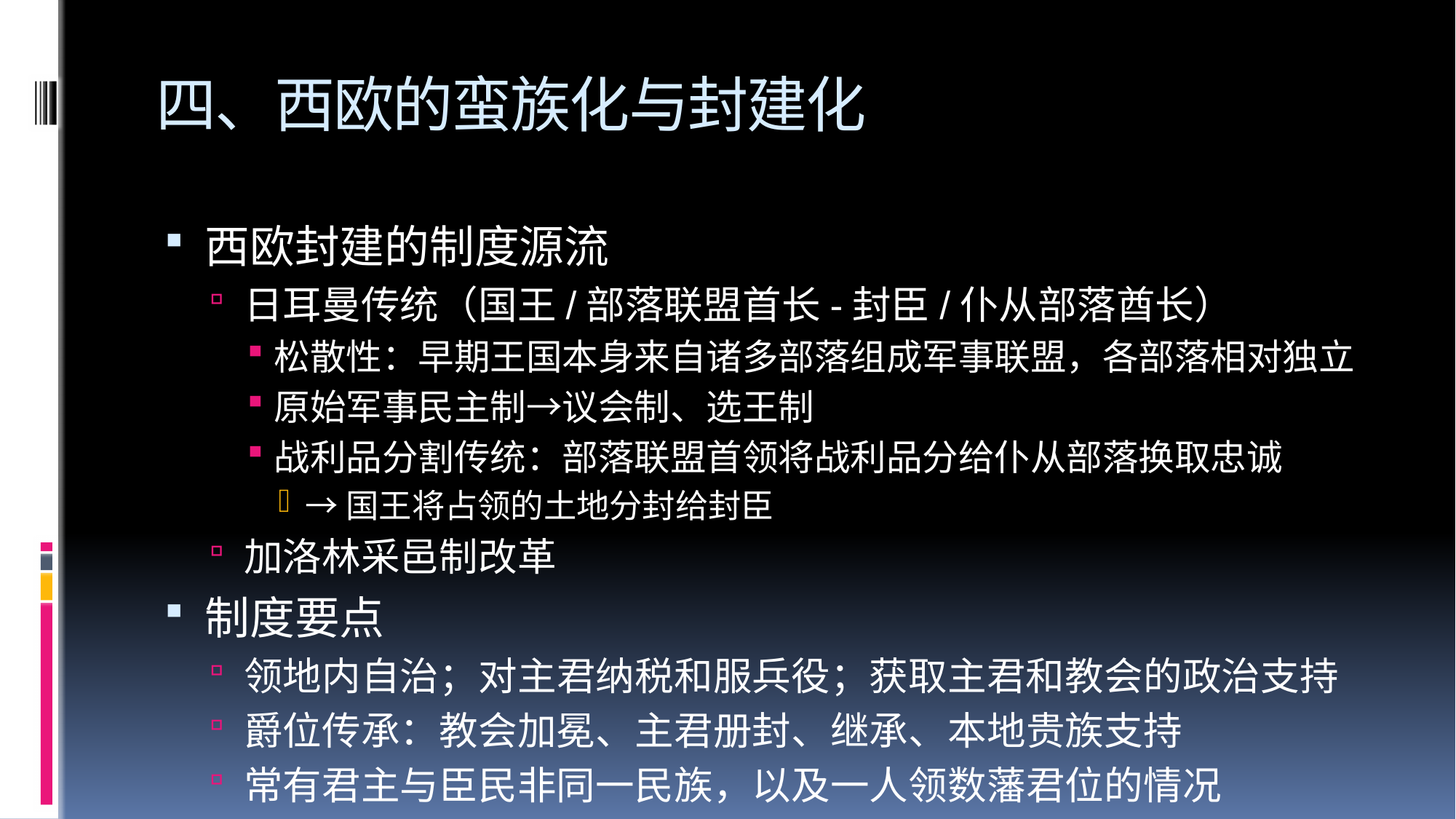

# 四、西欧的蛮族化与封建化
西欧封建的制度源流
日耳曼传统（国王/部落联盟首长-封臣/仆从部落酋长）
松散性：早期王国本身来自诸多部落组成军事联盟，各部落相对独立
原始军事民主制→议会制、选王制
战利品分割传统：部落联盟首领将战利品分给仆从部落换取忠诚
→国王将占领的土地分封给封臣
加洛林采邑制改革
制度要点
领地内自治；对主君纳税和服兵役；获取主君和教会的政治支持
爵位传承：教会加冕、主君册封、继承、本地贵族支持
常有君主与臣民非同一民族，以及一人领数藩君位的情况